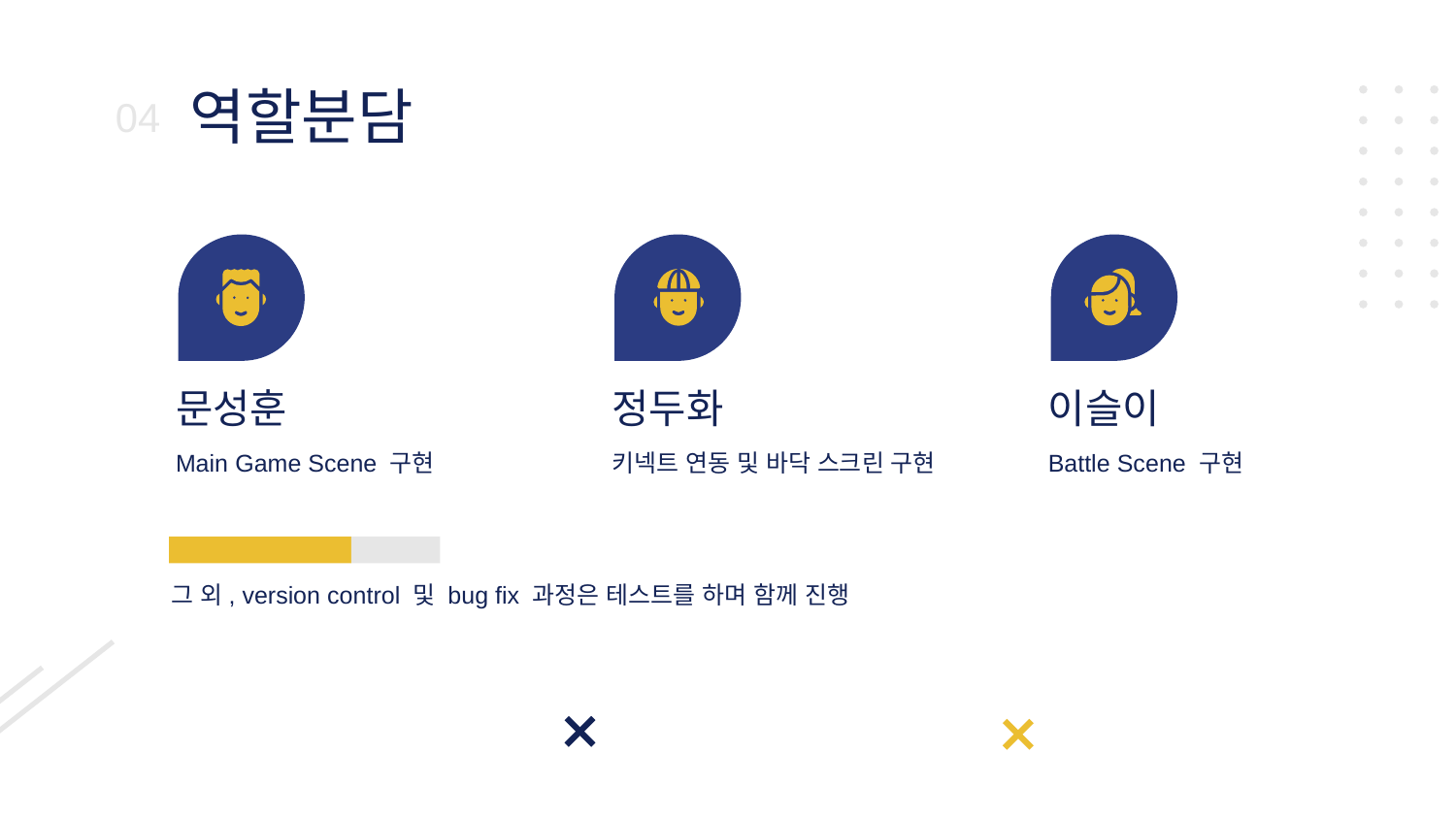

# 역할분담
04

문성훈
정두화
이슬이
Main Game Scene 구현
키넥트 연동 및 바닥 스크린 구현
Battle Scene 구현

그 외, version control 및 bug fix 과정은 테스트를 하며 함께 진행